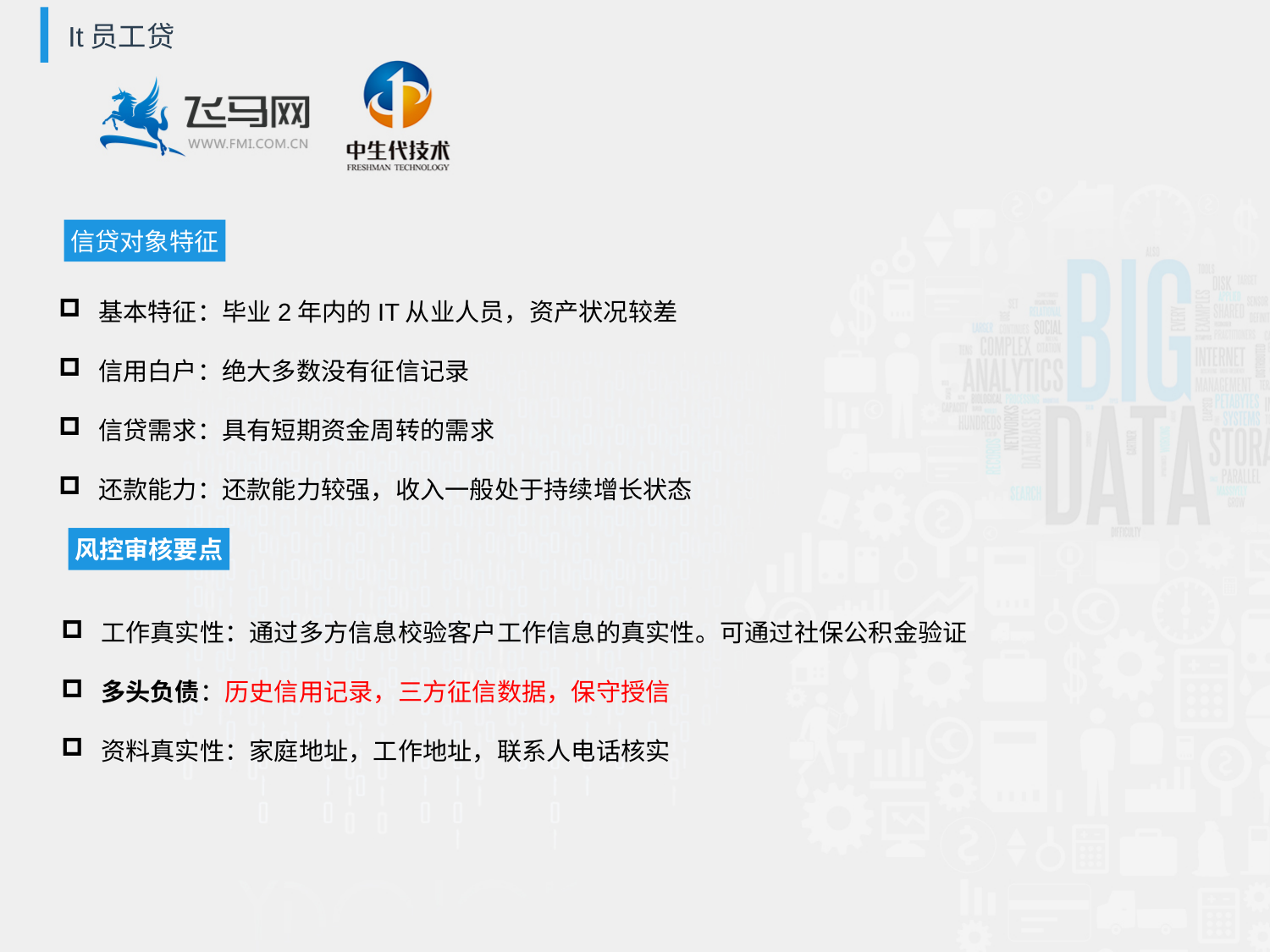

It员工贷
信贷对象特征
基本特征：毕业2年内的IT从业人员，资产状况较差
信用白户：绝大多数没有征信记录
信贷需求：具有短期资金周转的需求
还款能力：还款能力较强，收入一般处于持续增长状态
风控审核要点
工作真实性：通过多方信息校验客户工作信息的真实性。可通过社保公积金验证
多头负债：历史信用记录，三方征信数据，保守授信
资料真实性：家庭地址，工作地址，联系人电话核实